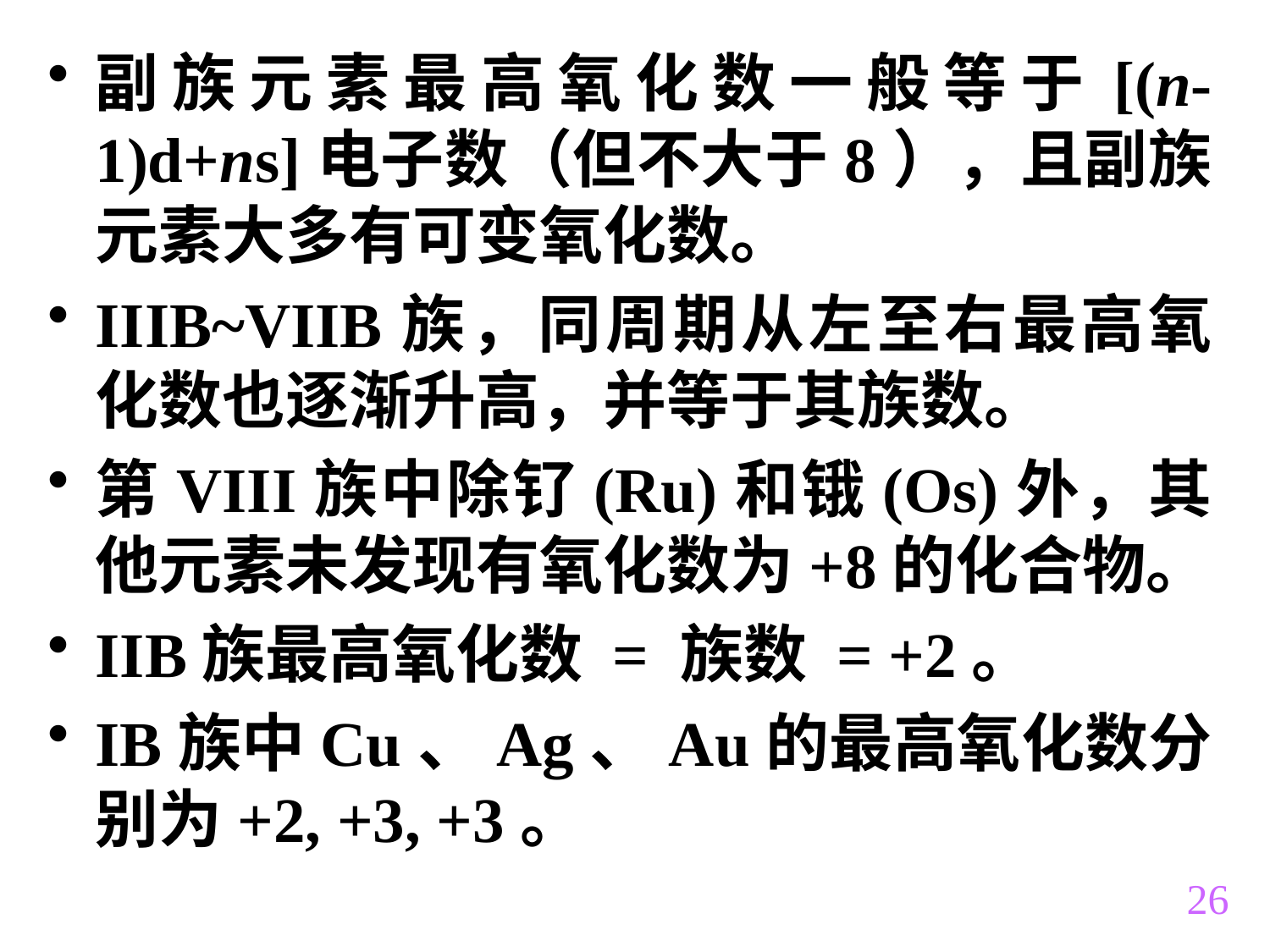

副族元素最高氧化数一般等于[(n-1)d+ns]电子数（但不大于8），且副族元素大多有可变氧化数。
IIIB~VIIB族，同周期从左至右最高氧化数也逐渐升高，并等于其族数。
第VIII族中除钌(Ru)和锇(Os)外，其他元素未发现有氧化数为+8的化合物。
IIB族最高氧化数 = 族数 = +2。
IB族中Cu、Ag、Au的最高氧化数分别为+2, +3, +3。